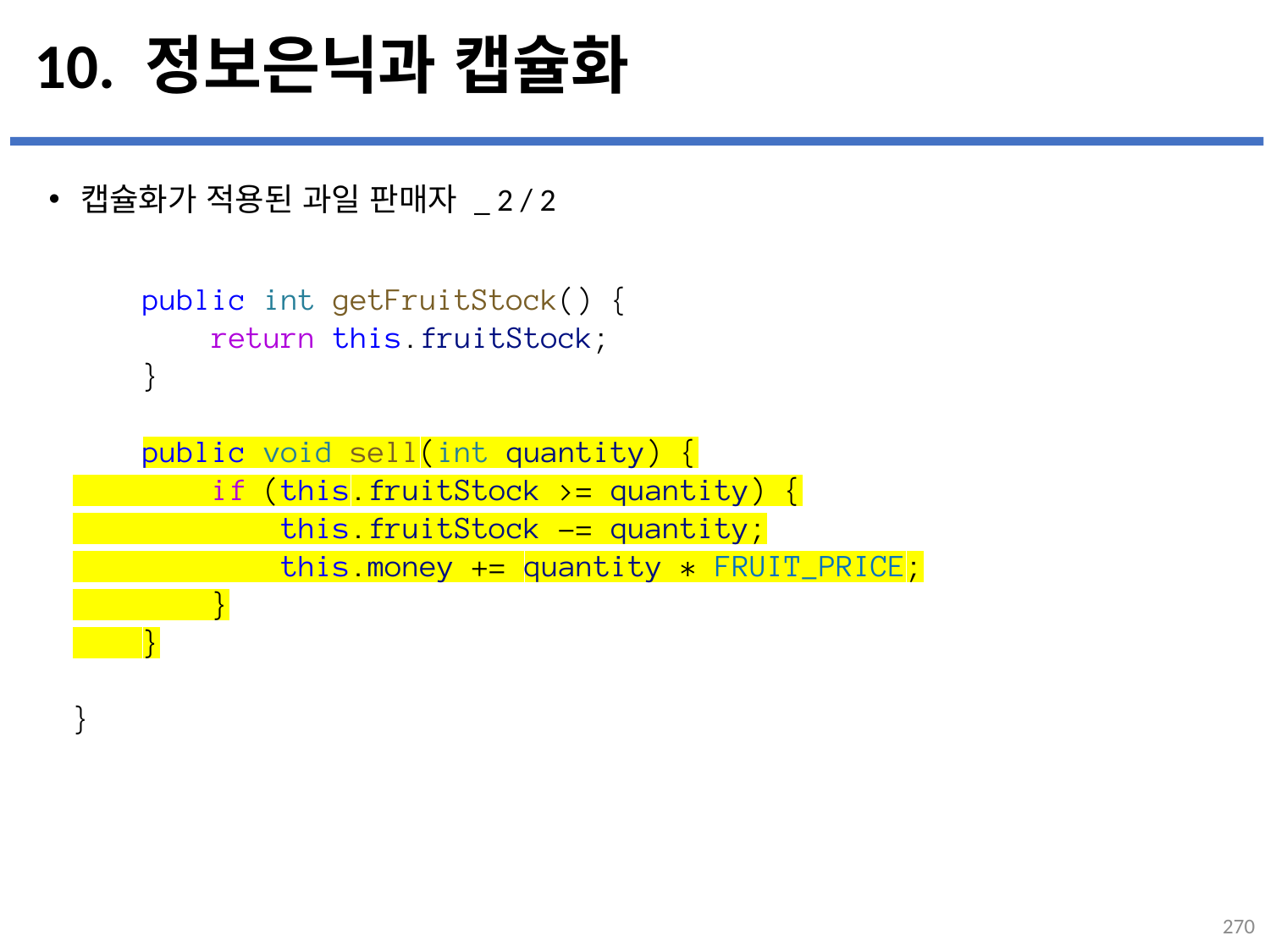

# 10. 정보은닉과 캡슐화
캡슐화가 적용된 과일 판매자 _ 2 / 2
...

설명
    public int getFruitStock() {
        return this.fruitStock;
    }
    public void sell(int quantity) {
        if (this.fruitStock >= quantity) {
            this.fruitStock -= quantity;
            this.money += quantity * FRUIT_PRICE;
        }
    }
}

270